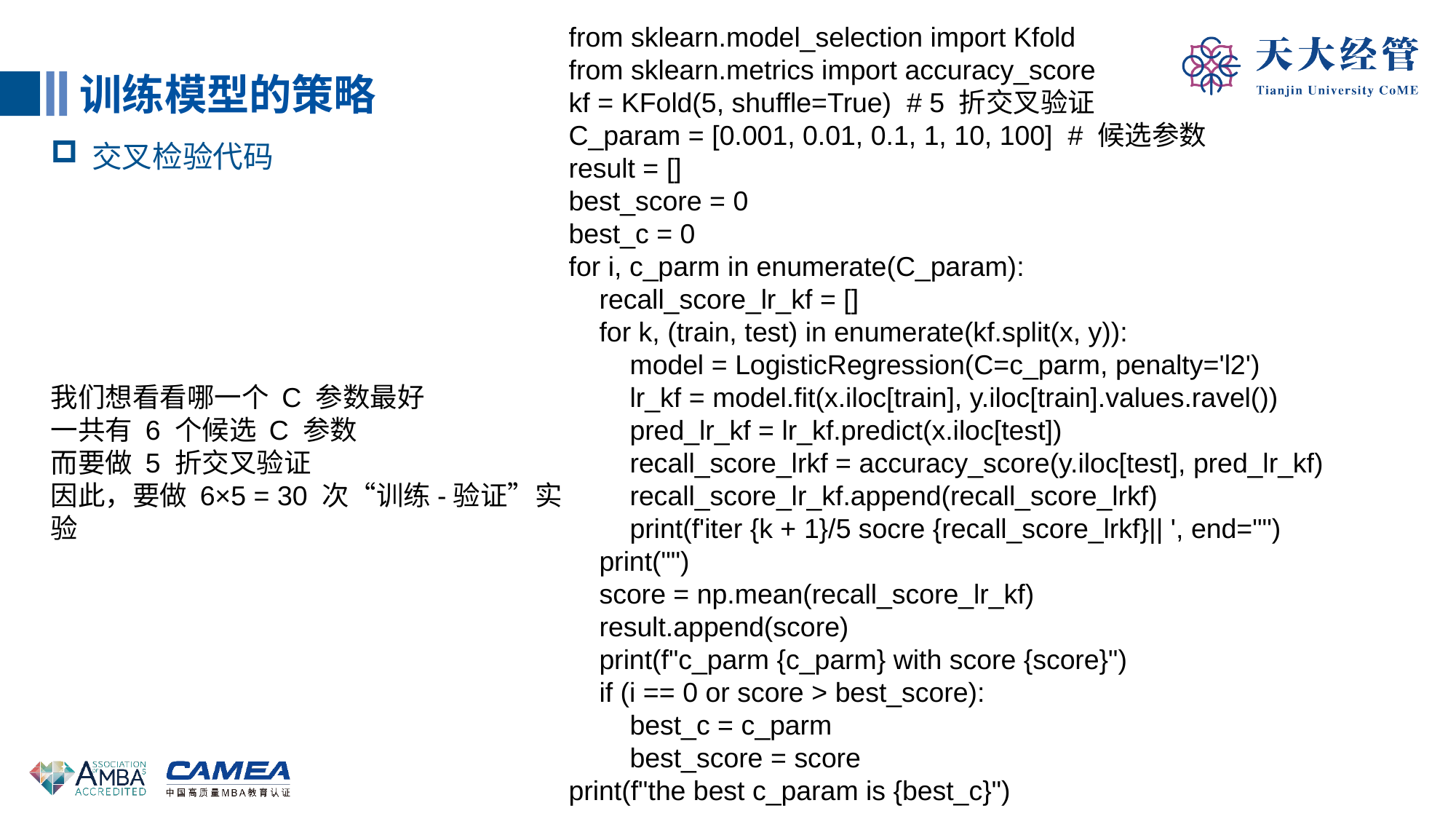

from sklearn.model_selection import Kfold
    from sklearn.metrics import accuracy_score
    kf = KFold(5, shuffle=True)  # 5 折交叉验证
    C_param = [0.001, 0.01, 0.1, 1, 10, 100]  # 候选参数
    result = []
    best_score = 0
    best_c = 0
    for i, c_parm in enumerate(C_param):
        recall_score_lr_kf = []
        for k, (train, test) in enumerate(kf.split(x, y)):
            model = LogisticRegression(C=c_parm, penalty='l2')
            lr_kf = model.fit(x.iloc[train], y.iloc[train].values.ravel())
            pred_lr_kf = lr_kf.predict(x.iloc[test])
            recall_score_lrkf = accuracy_score(y.iloc[test], pred_lr_kf)
            recall_score_lr_kf.append(recall_score_lrkf)
            print(f'iter {k + 1}/5 socre {recall_score_lrkf}|| ', end="")
        print("")
        score = np.mean(recall_score_lr_kf)
        result.append(score)
        print(f"c_parm {c_parm} with score {score}")
        if (i == 0 or score > best_score):
            best_c = c_parm
            best_score = score
    print(f"the best c_param is {best_c}")
训练模型的策略

交叉检验代码
我们想看看哪一个 C 参数最好
一共有 6 个候选 C 参数
而要做 5 折交叉验证
因此，要做 6×5 = 30 次“训练-验证”实验